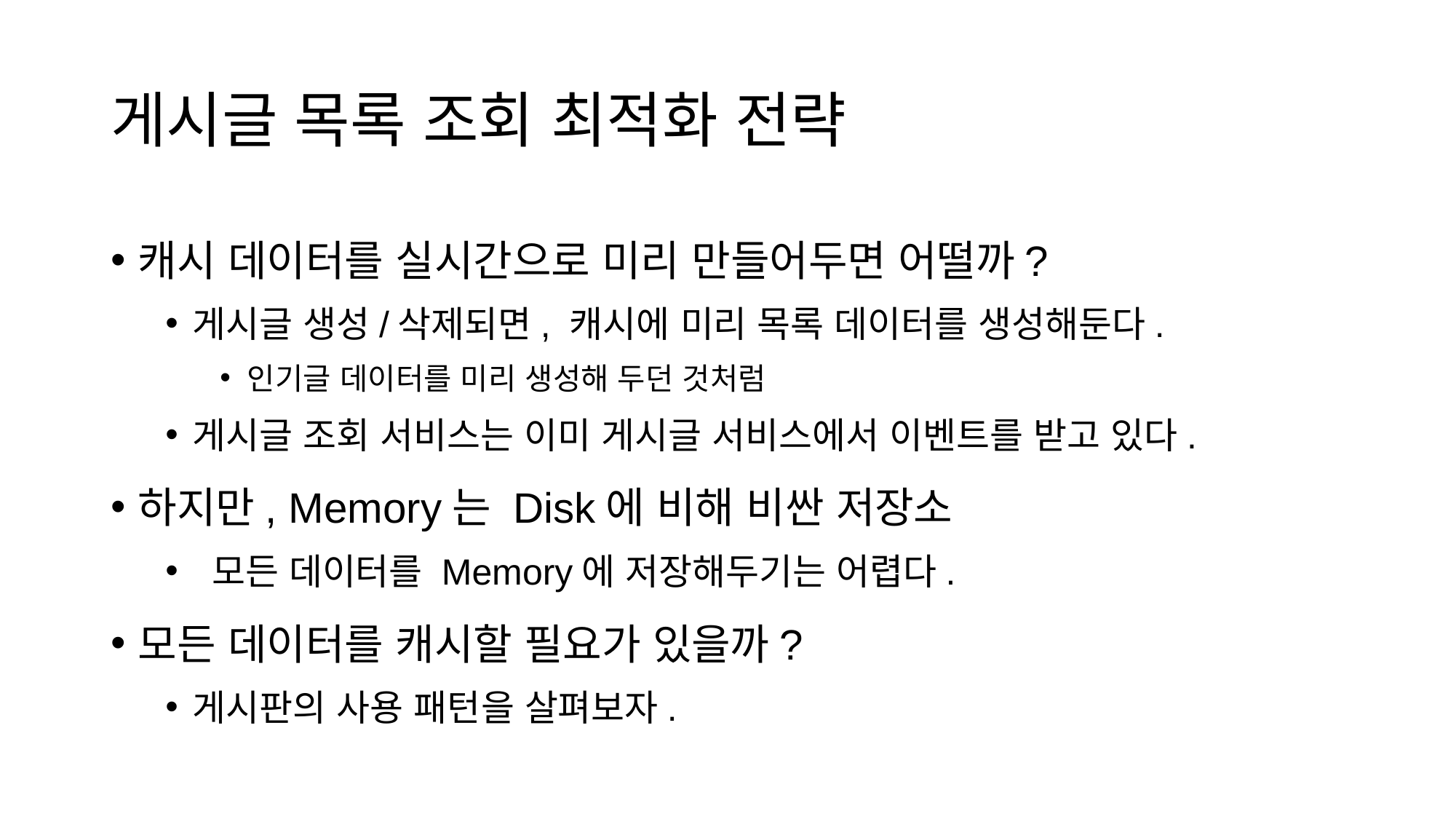

# 게시글 목록 조회 최적화 전략
캐시 데이터를 실시간으로 미리 만들어두면 어떨까?
게시글 생성/삭제되면, 캐시에 미리 목록 데이터를 생성해둔다.
인기글 데이터를 미리 생성해 두던 것처럼
게시글 조회 서비스는 이미 게시글 서비스에서 이벤트를 받고 있다.
하지만, Memory는 Disk에 비해 비싼 저장소
 모든 데이터를 Memory에 저장해두기는 어렵다.
모든 데이터를 캐시할 필요가 있을까?
게시판의 사용 패턴을 살펴보자.